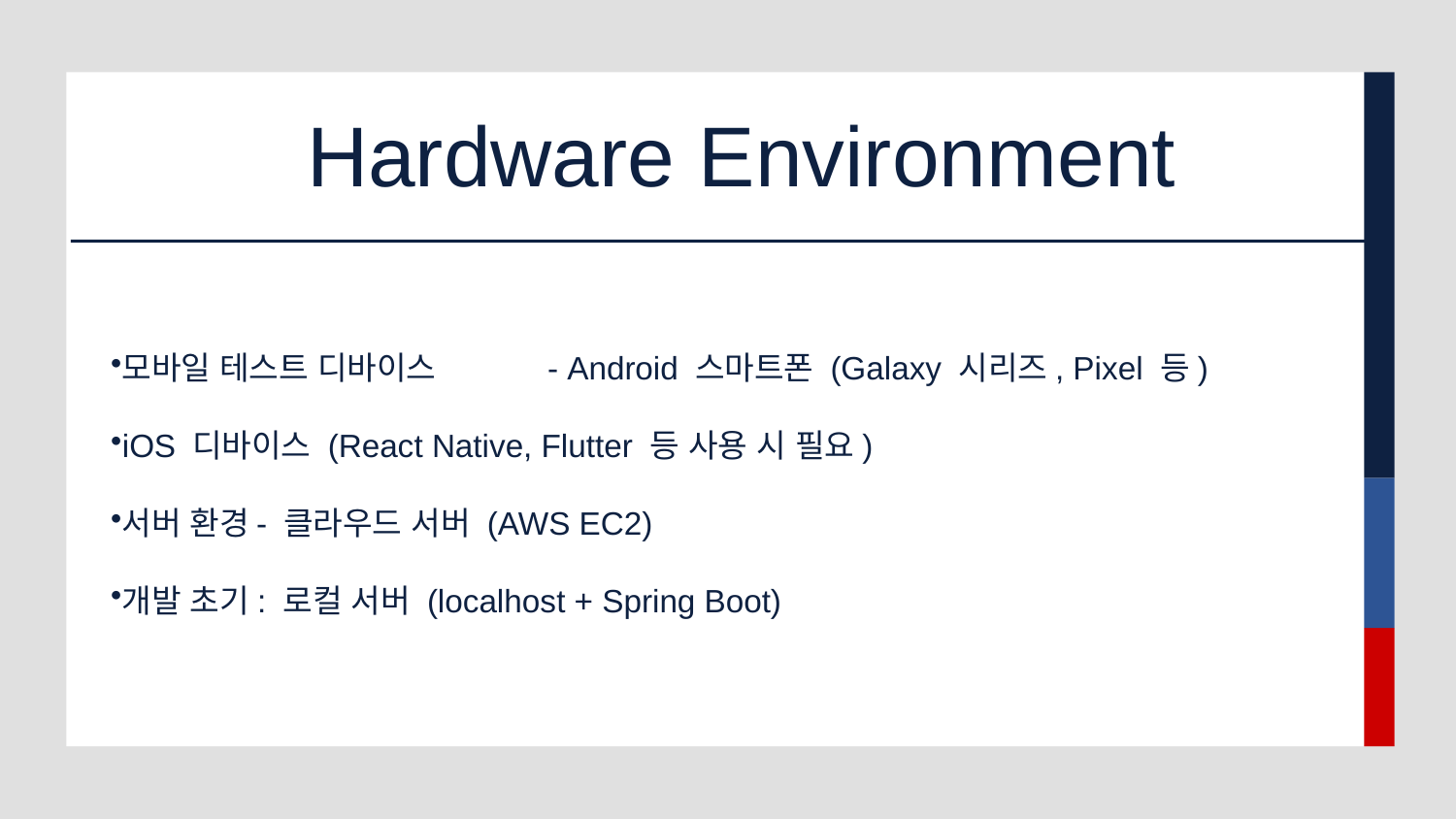

# Hardware Environment
모바일 테스트 디바이스	- Android 스마트폰 (Galaxy 시리즈, Pixel 등)

iOS 디바이스 (React Native, Flutter 등 사용 시 필요)

서버 환경	- 클라우드 서버 (AWS EC2)

개발 초기: 로컬 서버 (localhost + Spring Boot)